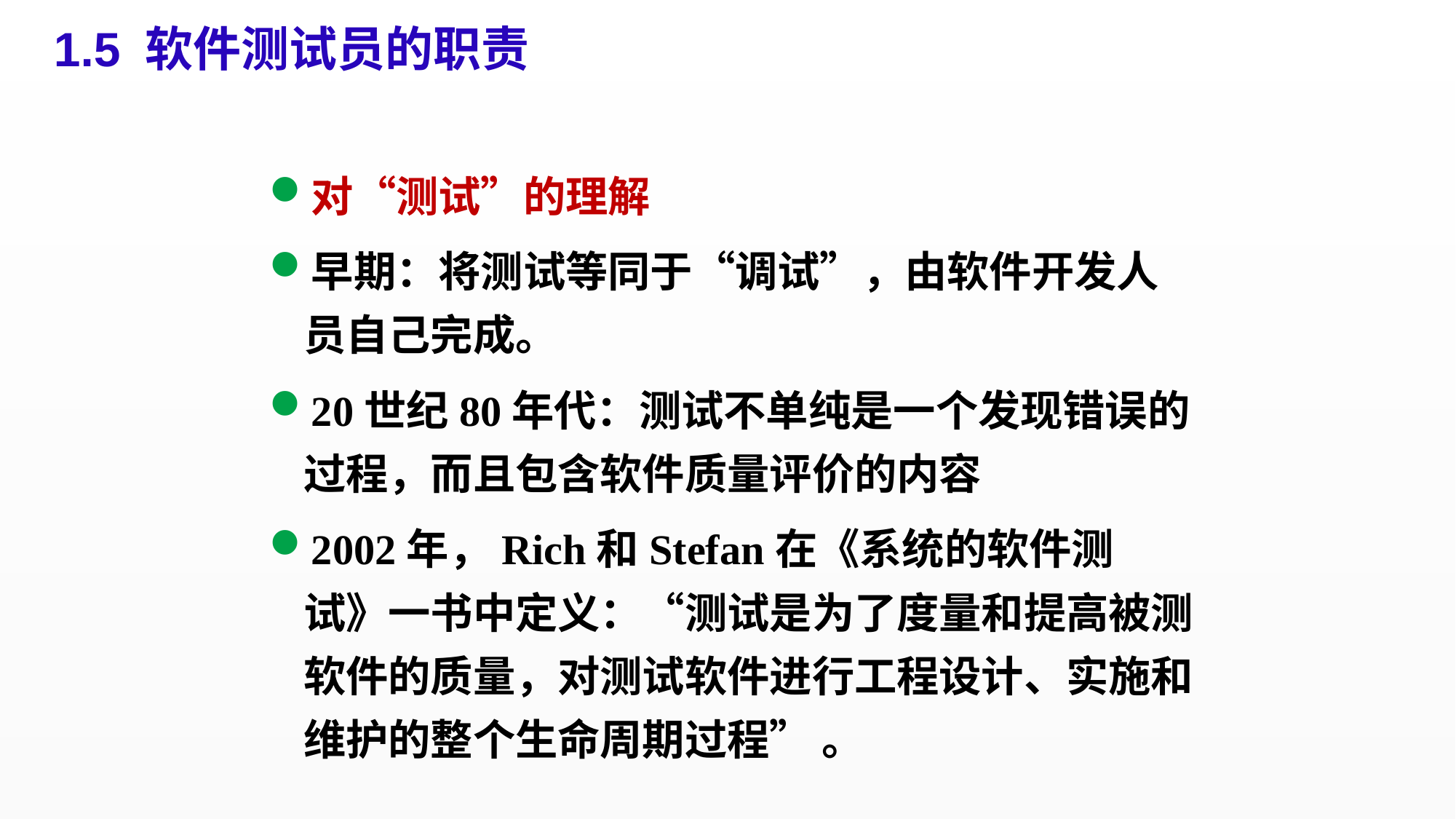

1.5 软件测试员的职责
对“测试”的理解
早期：将测试等同于“调试”，由软件开发人员自己完成。
20世纪80年代：测试不单纯是一个发现错误的过程，而且包含软件质量评价的内容
2002年，Rich和Stefan在《系统的软件测试》一书中定义：“测试是为了度量和提高被测软件的质量，对测试软件进行工程设计、实施和维护的整个生命周期过程” 。